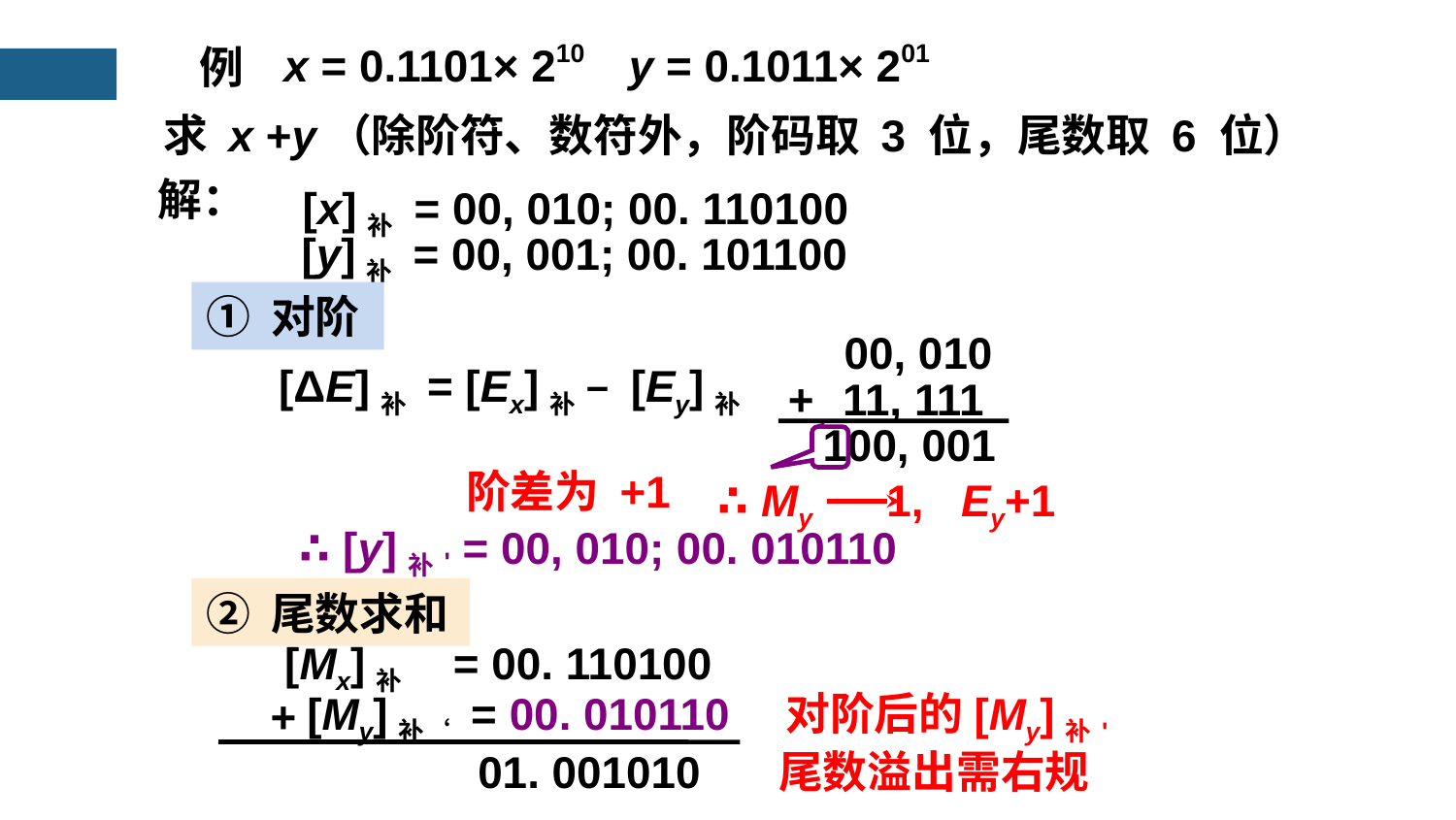

x = 0.1101× 210    y = 0.1011× 201
求 x +y（除阶符、数符外，阶码取 3 位，尾数取 6 位）
例
解：
[x]补 = 00, 010; 00. 110100
[y]补 = 00, 001; 00. 101100
① 对阶
    00, 010
[ΔE]补 = [Ex]补 – [Ey]补
+
 11, 111
100, 001

阶差为 +1
∴ My      1,   Ey+1

∴ [y]补' = 00, 010; 00. 010110
② 尾数求和
[Mx]补    = 00. 110100
对阶后的[My]补'
[My]补‘ = 00. 010110
+
01. 001010
尾数溢出需右规